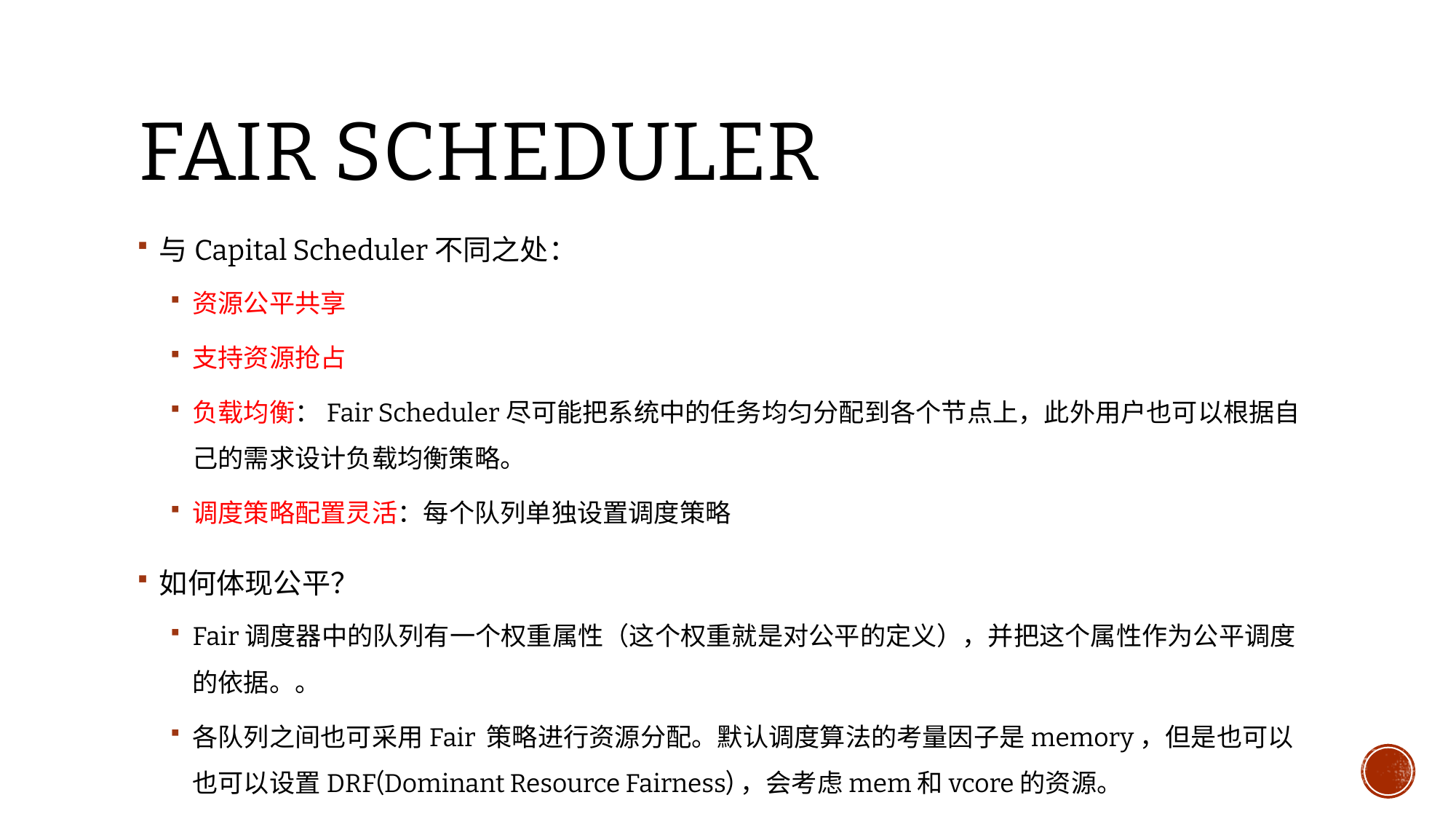

# Fair scheduler
与Capital Scheduler不同之处：
资源公平共享
支持资源抢占
负载均衡：Fair Scheduler尽可能把系统中的任务均匀分配到各个节点上，此外用户也可以根据自己的需求设计负载均衡策略。
调度策略配置灵活：每个队列单独设置调度策略
如何体现公平？
Fair调度器中的队列有一个权重属性（这个权重就是对公平的定义），并把这个属性作为公平调度的依据。。
各队列之间也可采用Fair 策略进行资源分配。默认调度算法的考量因子是memory，但是也可以也可以设置DRF(Dominant Resource Fairness)，会考虑mem和vcore的资源。